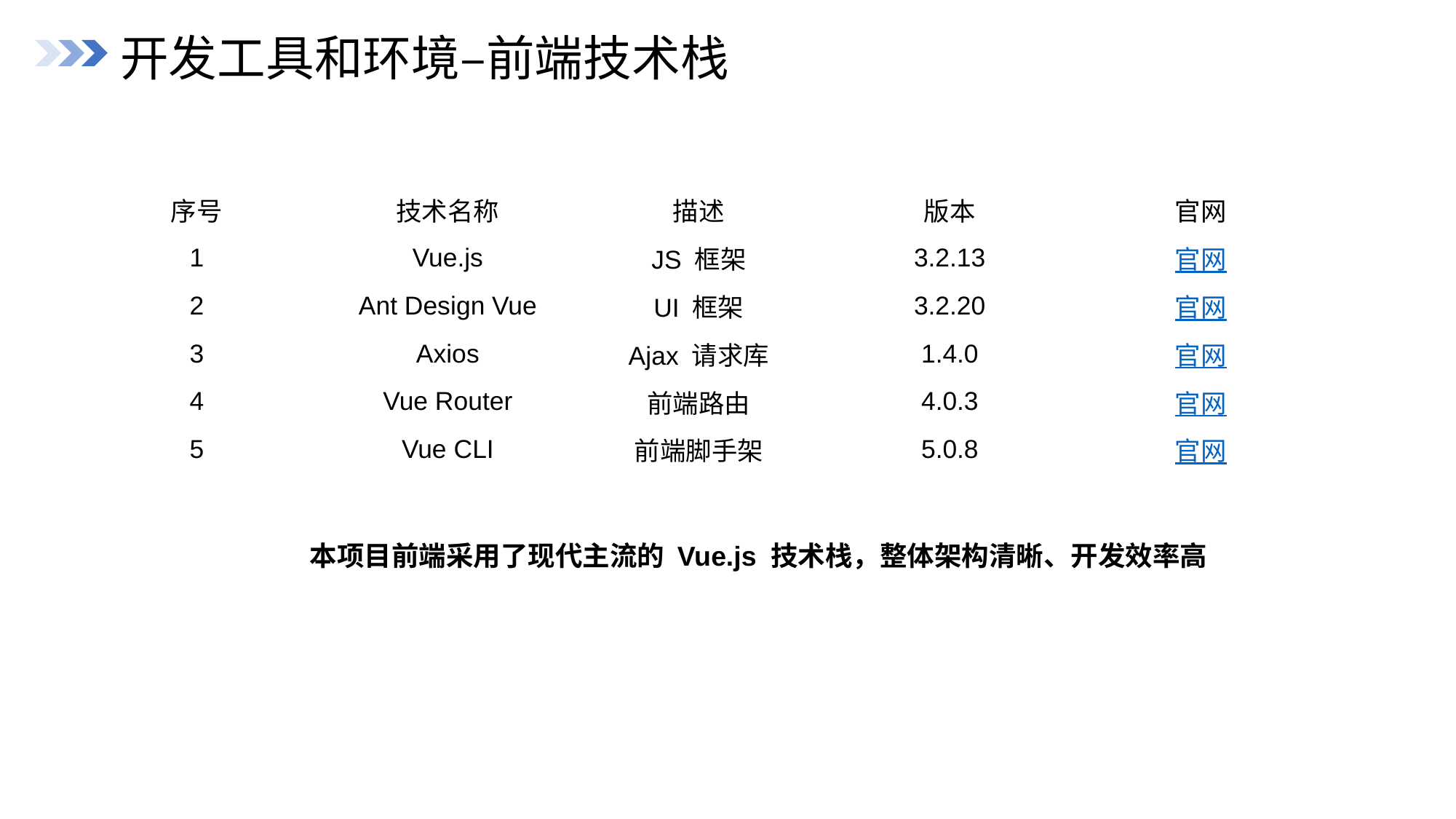

开发工具和环境–前端技术栈

| 序号 | 技术名称 | 描述 | 版本 | 官网 |
| --- | --- | --- | --- | --- |
| 1 | Vue.js | JS 框架 | 3.2.13 | 官网 |
| 2 | Ant Design Vue | UI 框架 | 3.2.20 | 官网 |
| 3 | Axios | Ajax 请求库 | 1.4.0 | 官网 |
| 4 | Vue Router | 前端路由 | 4.0.3 | 官网 |
| 5 | Vue CLI | 前端脚手架 | 5.0.8 | 官网 |
本项目前端采用了现代主流的 Vue.js 技术栈，整体架构清晰、开发效率高